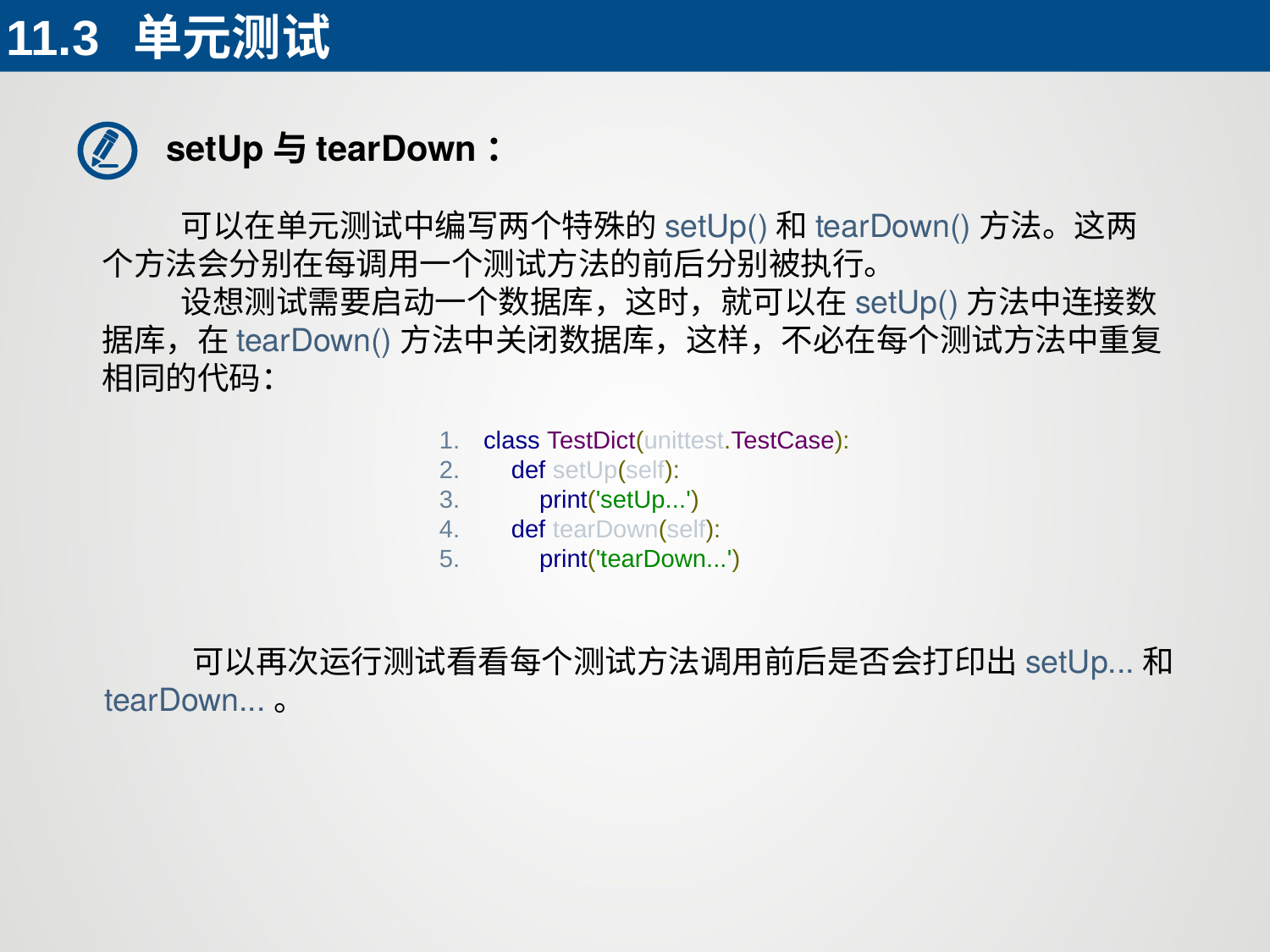

11.3	单元测试
setUp与tearDown：

        可以在单元测试中编写两个特殊的setUp()和tearDown()方法。这两个方法会分别在每调用一个测试方法的前后分别被执行。
        设想测试需要启动一个数据库，这时，就可以在setUp()方法中连接数据库，在tearDown()方法中关闭数据库，这样，不必在每个测试方法中重复相同的代码：
class TestDict(unittest.TestCase):
    def setUp(self):
        print('setUp...')
    def tearDown(self):
        print('tearDown...')
         可以再次运行测试看看每个测试方法调用前后是否会打印出setUp...和tearDown...。